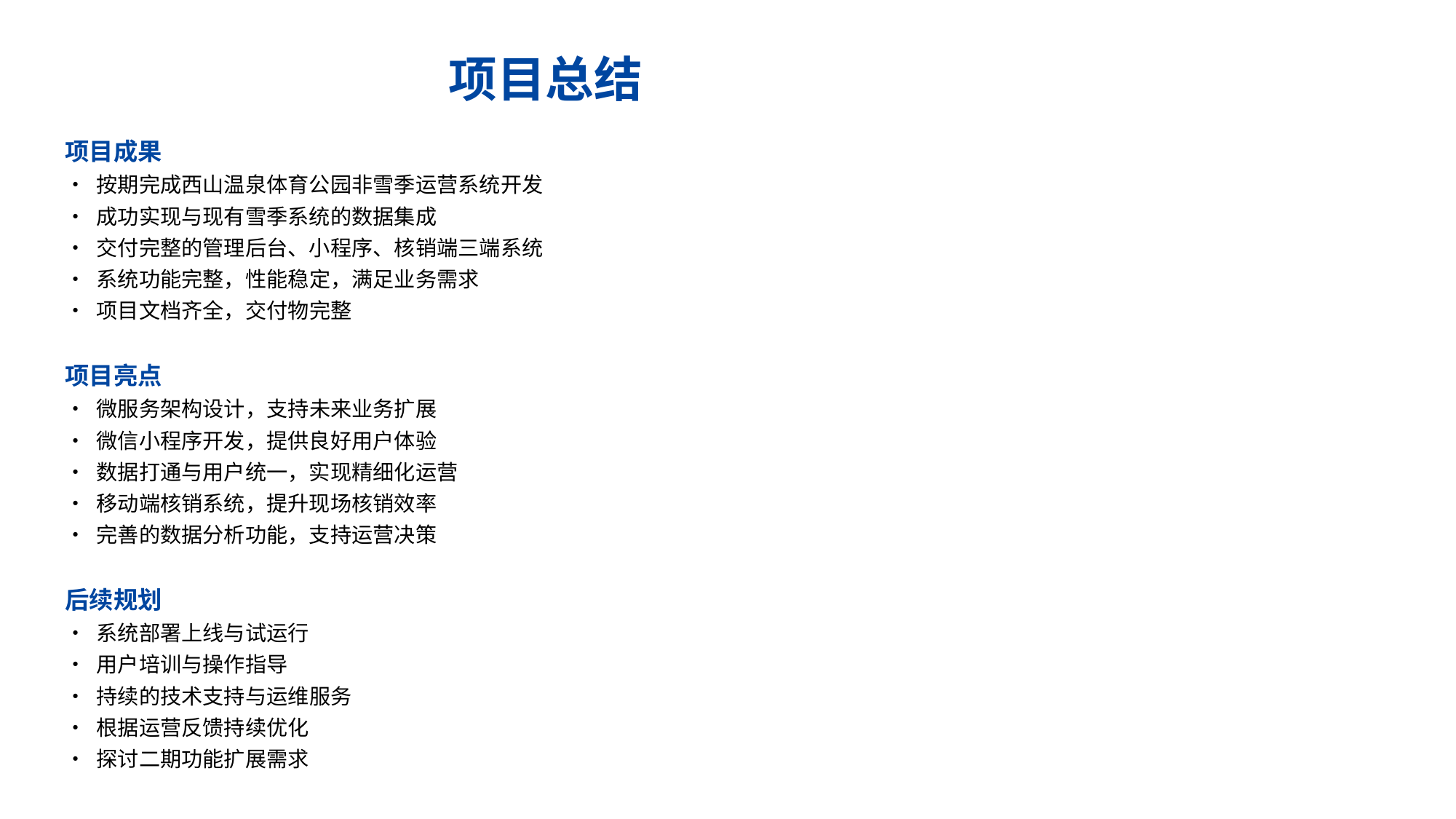

项目总结
项目成果
• 按期完成西山温泉体育公园非雪季运营系统开发
• 成功实现与现有雪季系统的数据集成
• 交付完整的管理后台、小程序、核销端三端系统
• 系统功能完整，性能稳定，满足业务需求
• 项目文档齐全，交付物完整

项目亮点
• 微服务架构设计，支持未来业务扩展
• 微信小程序开发，提供良好用户体验
• 数据打通与用户统一，实现精细化运营
• 移动端核销系统，提升现场核销效率
• 完善的数据分析功能，支持运营决策

后续规划
• 系统部署上线与试运行
• 用户培训与操作指导
• 持续的技术支持与运维服务
• 根据运营反馈持续优化
• 探讨二期功能扩展需求